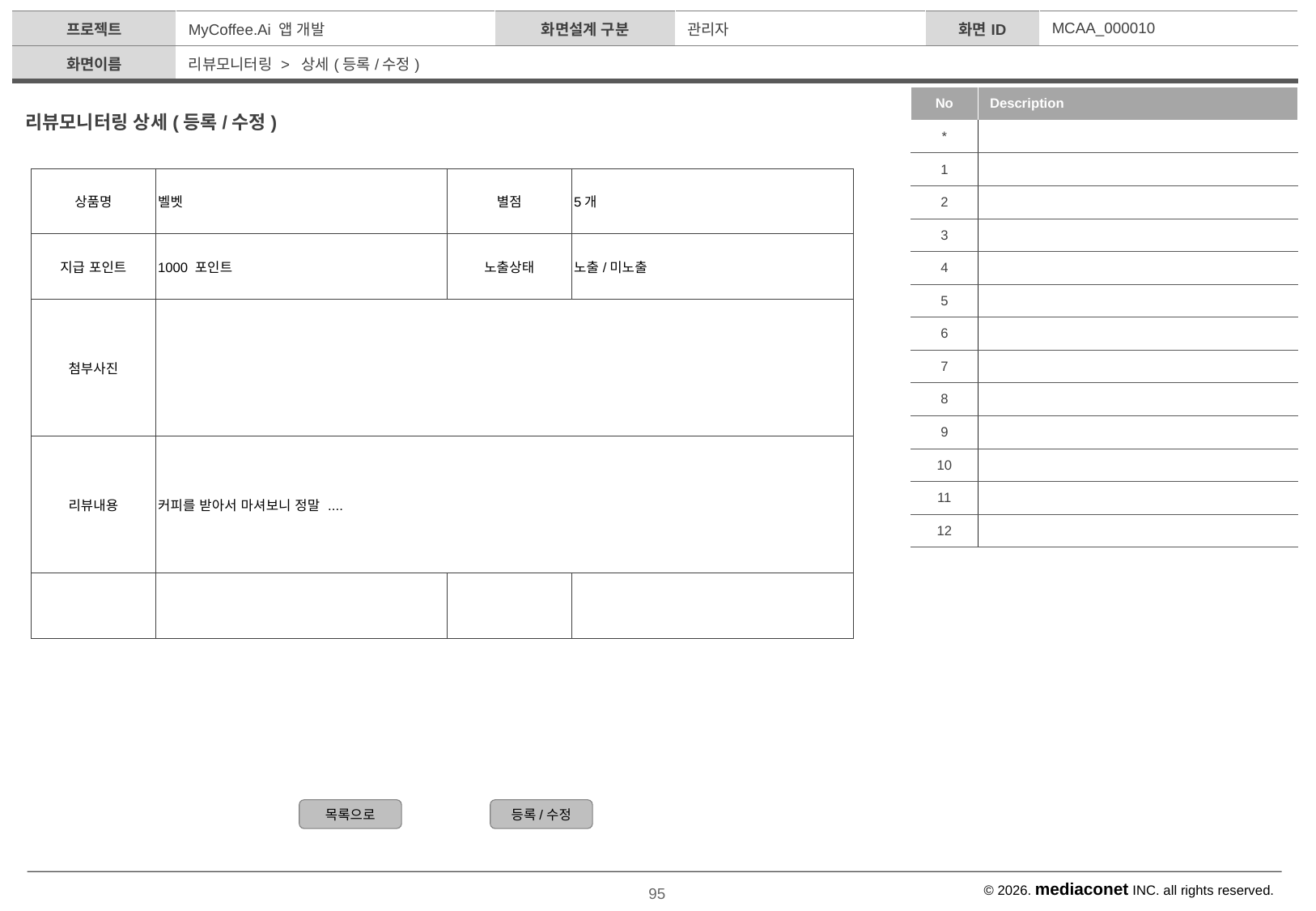

| 프로젝트 | MyCoffee.Ai 앱 개발 | 화면설계 구분 | 관리자 | 화면ID | MCAA\_000010 |
| --- | --- | --- | --- | --- | --- |
| 화면이름 | 리뷰모니터링 > 상세(등록/수정) |  |  |  |  |
| No | Description |
| --- | --- |
| \* |  |
| 1 |  |
| 2 |  |
| 3 |  |
| 4 |  |
| 5 |  |
| 6 |  |
| 7 |  |
| 8 |  |
| 9 |  |
| 10 |  |
| 11 |  |
| 12 |  |
리뷰모니터링 상세(등록/수정)
| 상품명 | 벨벳 | 별점 | 5개 |
| --- | --- | --- | --- |
| 지급 포인트 | 1000 포인트 | 노출상태 | 노출/미노출 |
| 첨부사진 |  |  |  |
| 리뷰내용 | 커피를 받아서 마셔보니 정말 .... |  |  |
|  |  |  |  |
목록으로
등록/수정